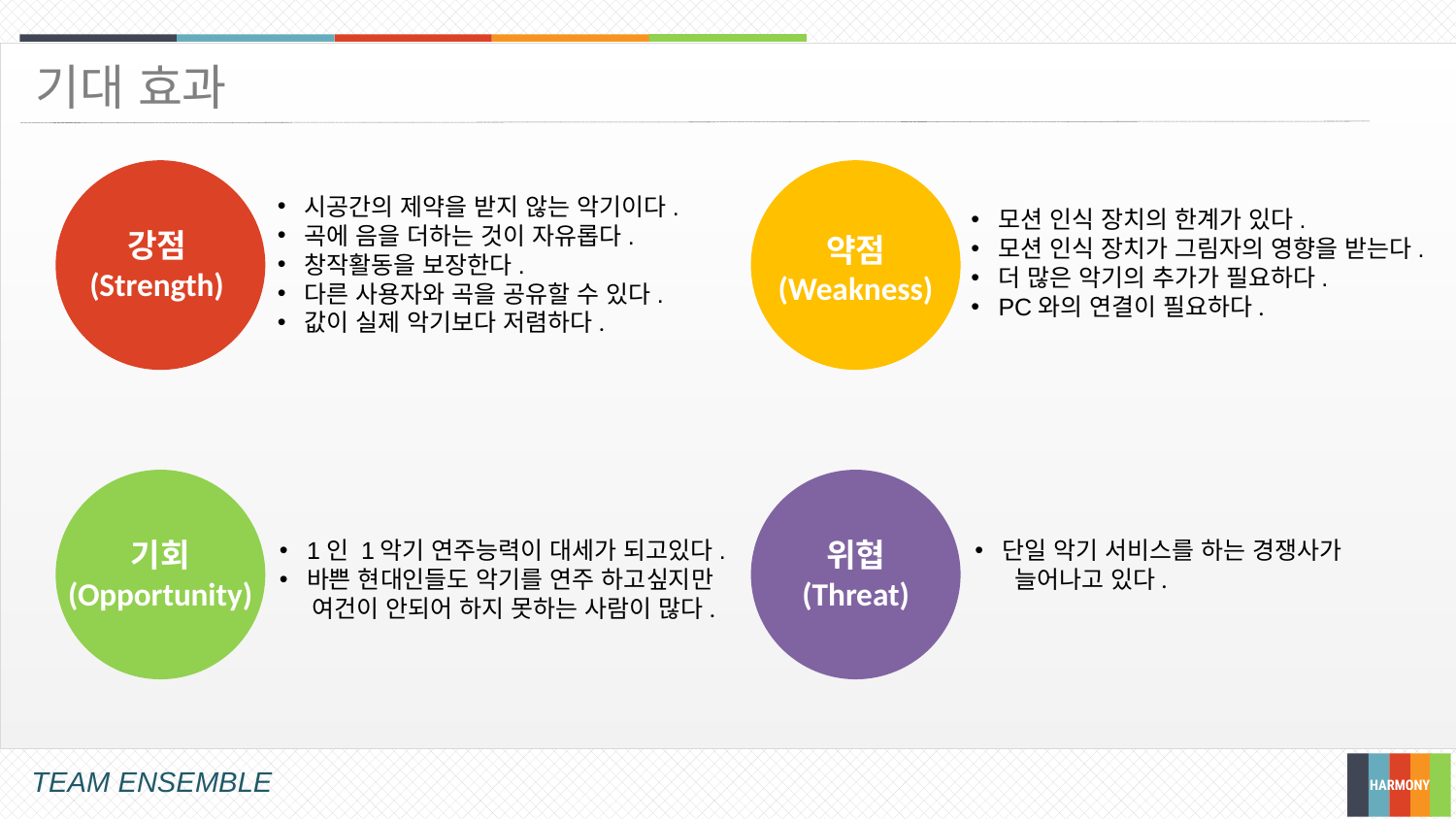

기대 효과

시공간의 제약을 받지 않는 악기이다.
곡에 음을 더하는 것이 자유롭다.
창작활동을 보장한다.
다른 사용자와 곡을 공유할 수 있다.
값이 실제 악기보다 저렴하다.
모션 인식 장치의 한계가 있다.
모션 인식 장치가 그림자의 영향을 받는다.
더 많은 악기의 추가가 필요하다.
PC와의 연결이 필요하다.
강점
(Strength)
약점
(Weakness)

단일 악기 서비스를 하는 경쟁사가
     늘어나고 있다.
기회
(Opportunity)
1인 1악기 연주능력이 대세가 되고있다.
바쁜 현대인들도 악기를 연주 하고싶지만
    여건이 안되어 하지 못하는 사람이 많다.
위협
(Threat)